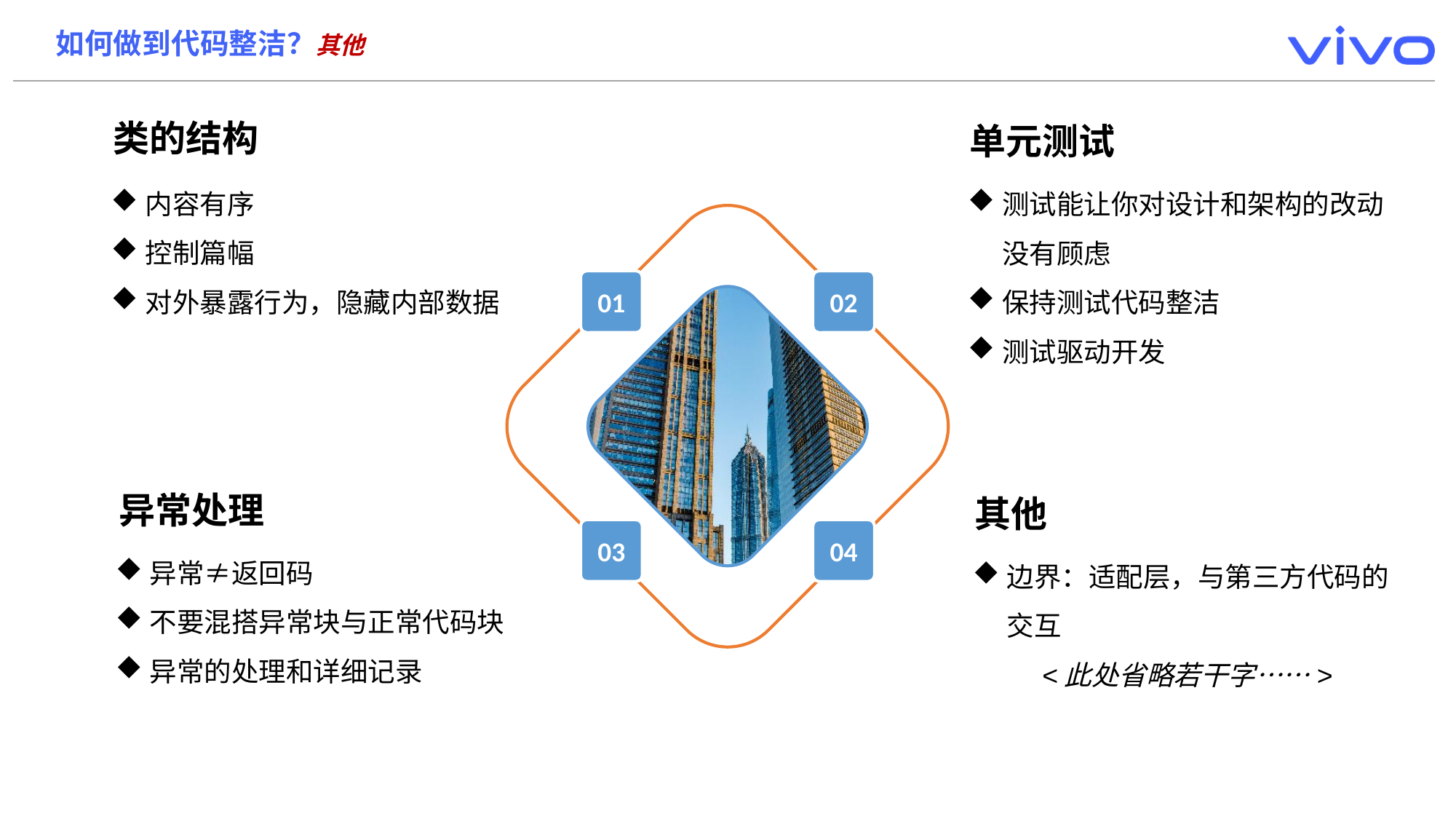

如何做到代码整洁？其他
类的结构
单元测试

内容有序
控制篇幅
对外暴露行为，隐藏内部数据

测试能让你对设计和架构的改动没有顾虑
保持测试代码整洁
测试驱动开发

01
02

异常处理
其他

异常≠返回码
不要混搭异常块与正常代码块
异常的处理和详细记录

边界：适配层，与第三方代码的交互
<此处省略若干字……>
03
04